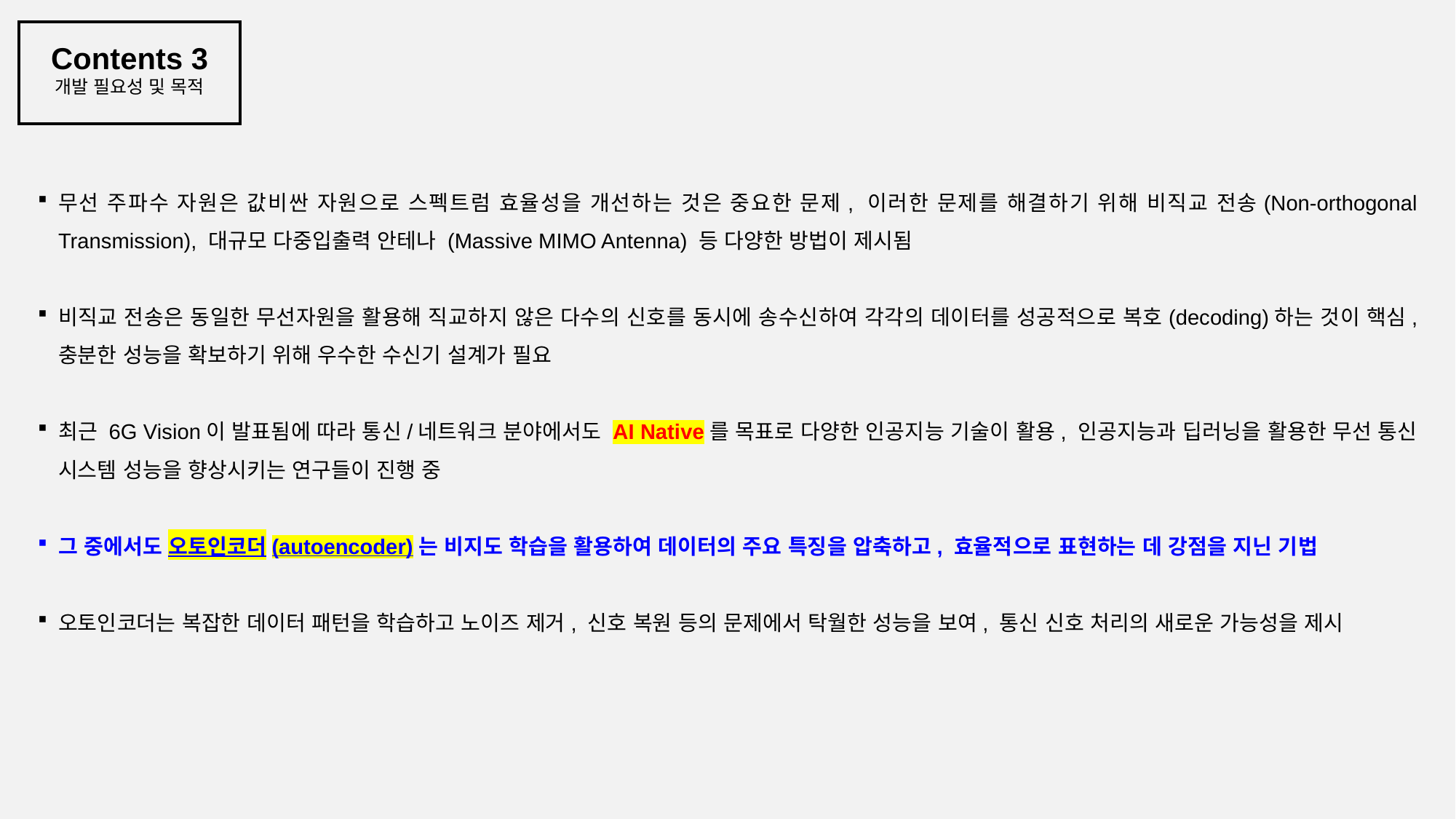

Contents 3
개발 필요성 및 목적
무선 주파수 자원은 값비싼 자원으로 스펙트럼 효율성을 개선하는 것은 중요한 문제, 이러한 문제를 해결하기 위해 비직교 전송(Non-orthogonal Transmission), 대규모 다중입출력 안테나 (Massive MIMO Antenna) 등 다양한 방법이 제시됨

비직교 전송은 동일한 무선자원을 활용해 직교하지 않은 다수의 신호를 동시에 송수신하여 각각의 데이터를 성공적으로 복호(decoding)하는 것이 핵심, 충분한 성능을 확보하기 위해 우수한 수신기 설계가 필요

최근 6G Vision이 발표됨에 따라 통신/네트워크 분야에서도 AI Native를 목표로 다양한 인공지능 기술이 활용, 인공지능과 딥러닝을 활용한 무선 통신 시스템 성능을 향상시키는 연구들이 진행 중

그 중에서도 오토인코더(autoencoder)는 비지도 학습을 활용하여 데이터의 주요 특징을 압축하고, 효율적으로 표현하는 데 강점을 지닌 기법

오토인코더는 복잡한 데이터 패턴을 학습하고 노이즈 제거, 신호 복원 등의 문제에서 탁월한 성능을 보여, 통신 신호 처리의 새로운 가능성을 제시